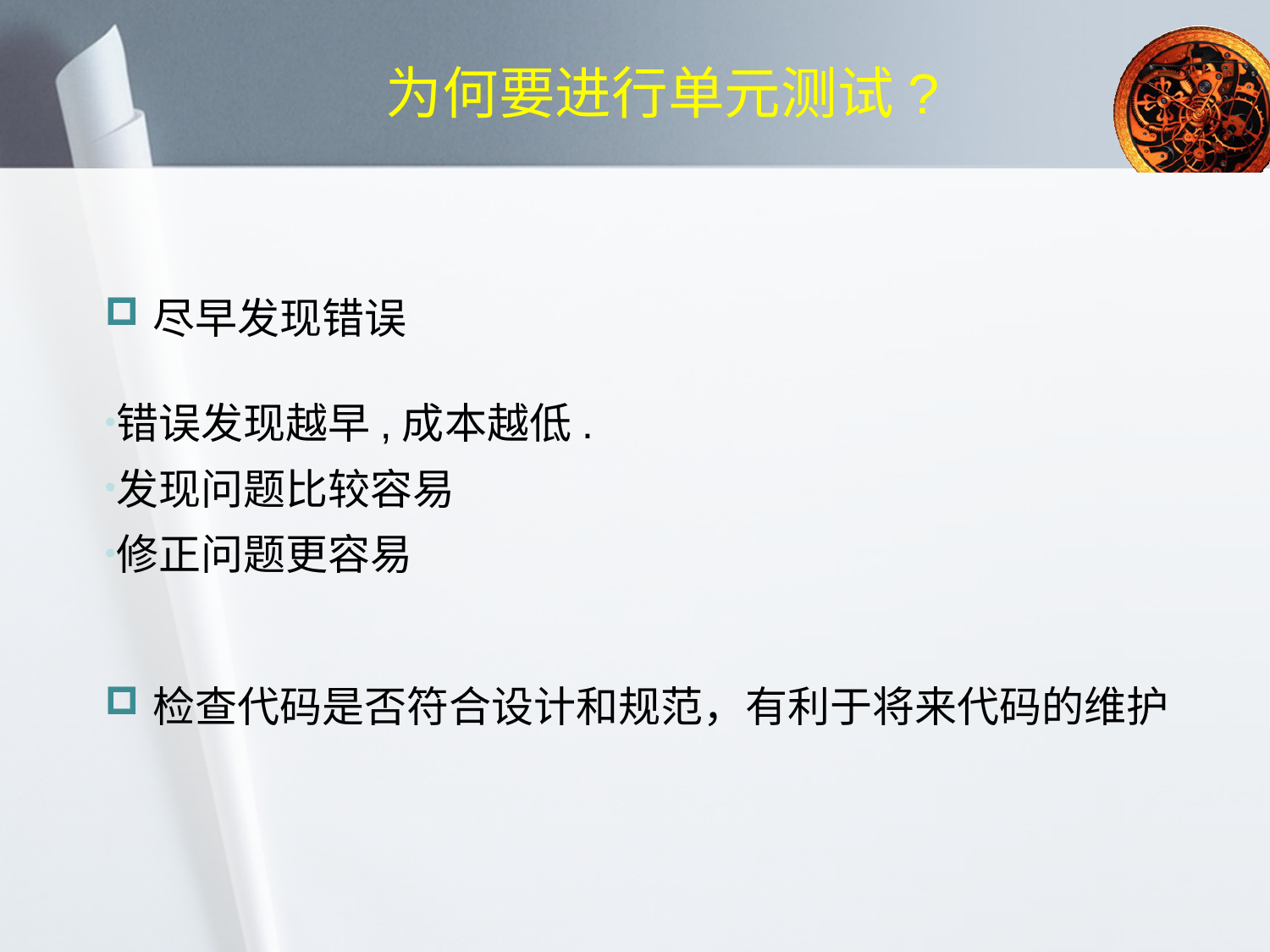

# 为何要进行单元测试?
尽早发现错误

错误发现越早,成本越低.
发现问题比较容易
修正问题更容易

检查代码是否符合设计和规范，有利于将来代码的维护